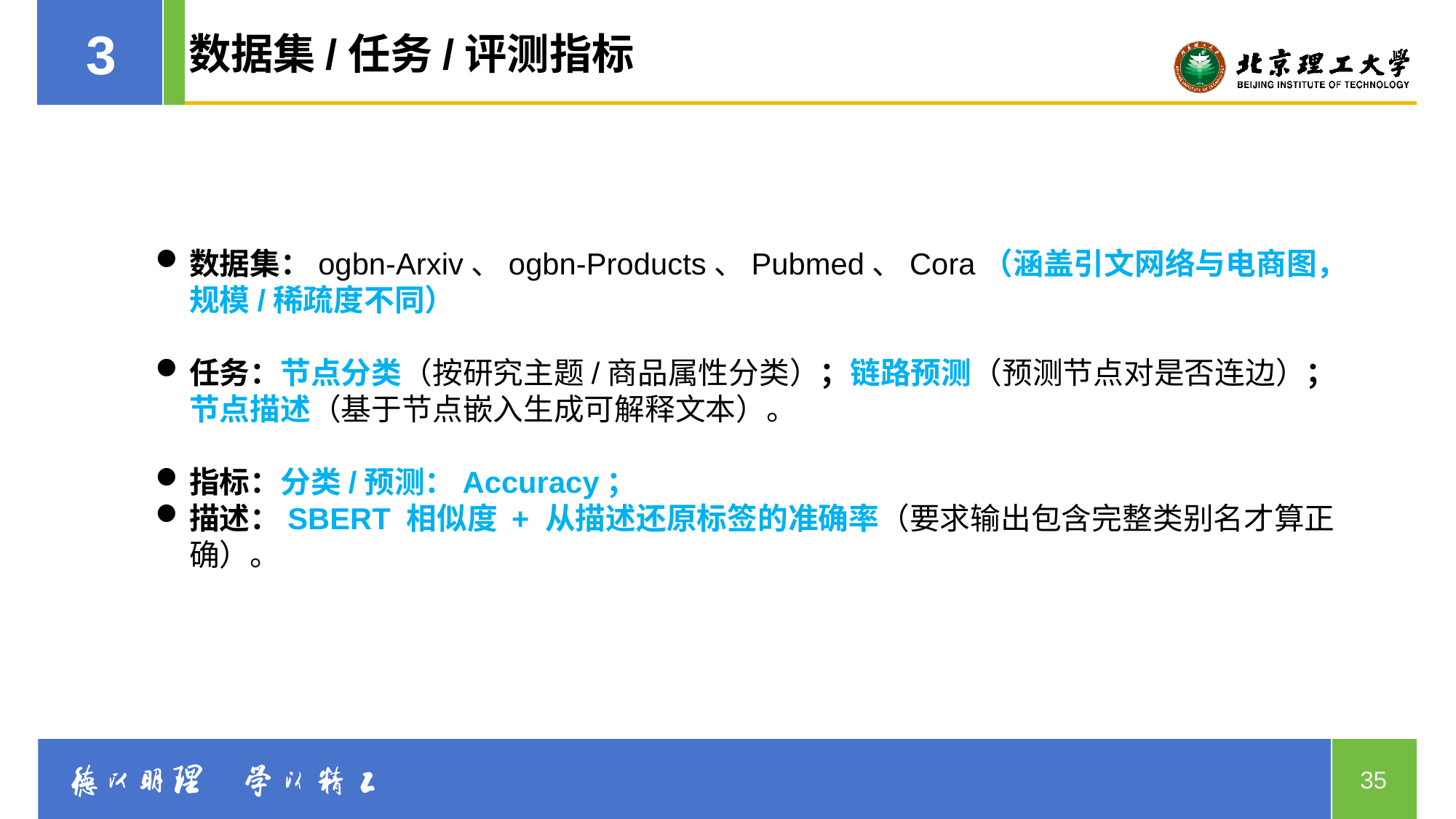

3
数据集/任务/评测指标
数据集：ogbn-Arxiv、ogbn-Products、Pubmed、Cora（涵盖引文网络与电商图，规模/稀疏度不同）

任务：节点分类（按研究主题/商品属性分类）；链路预测（预测节点对是否连边）；节点描述（基于节点嵌入生成可解释文本）。

指标：分类/预测：Accuracy；
描述：SBERT 相似度 + 从描述还原标签的准确率（要求输出包含完整类别名才算正确）。